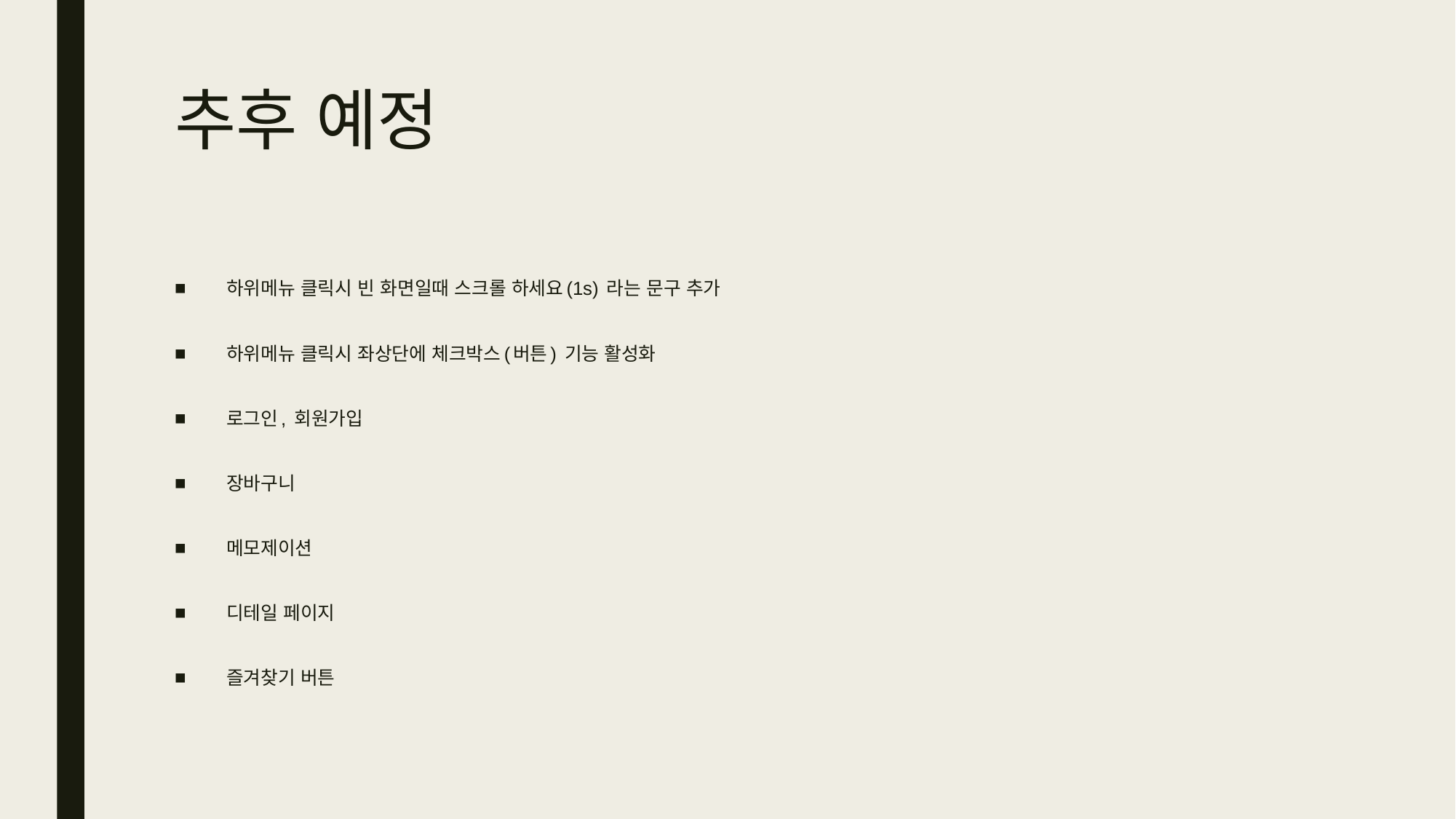

# 추후 예정
하위메뉴 클릭시 빈 화면일때 스크롤 하세요(1s) 라는 문구 추가

하위메뉴 클릭시 좌상단에 체크박스(버튼) 기능 활성화

로그인, 회원가입

장바구니

메모제이션

디테일 페이지

즐겨찾기 버튼